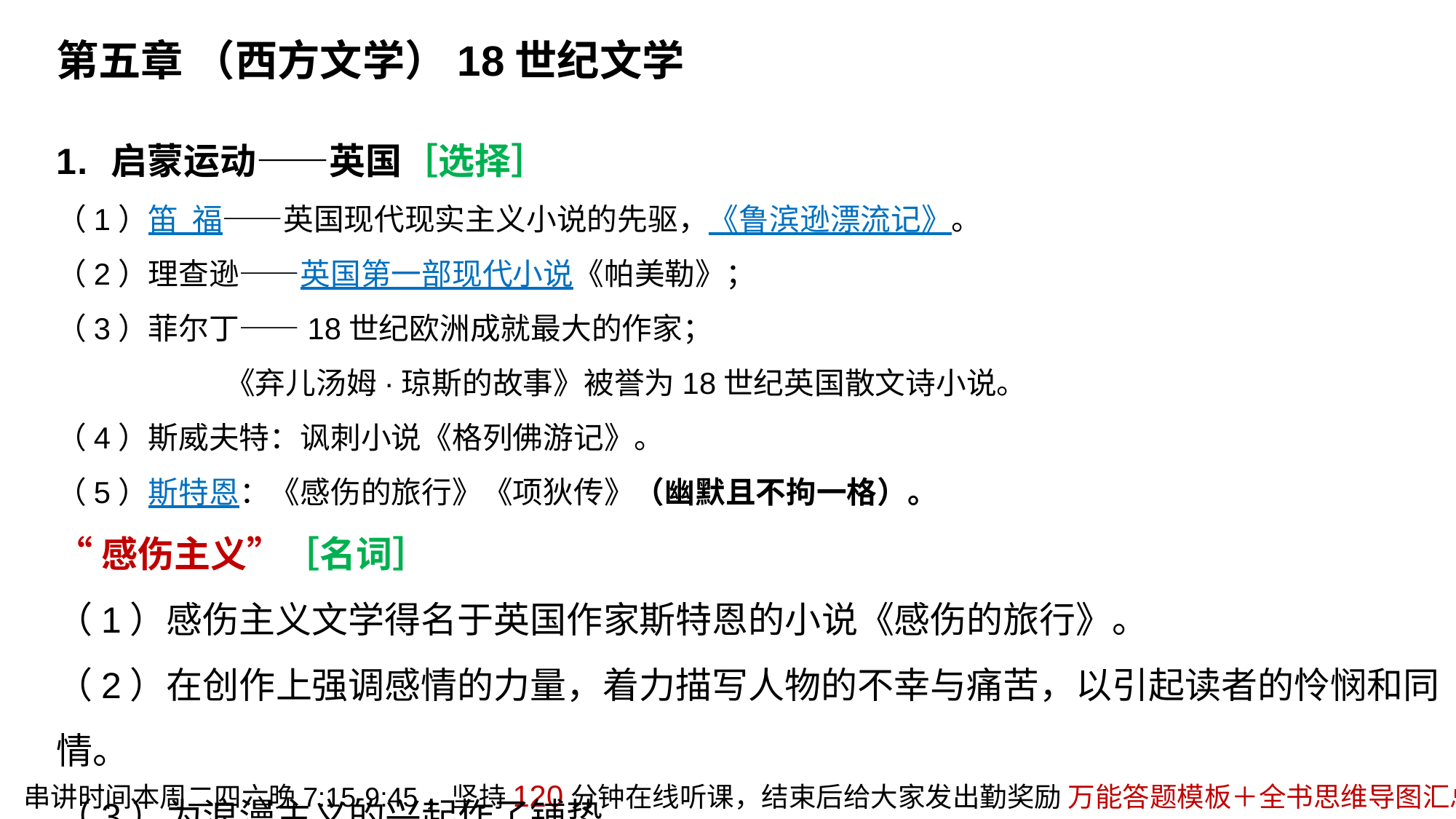

第五章 （西方文学）18世纪文学
启蒙运动——英国［选择］
（1）笛  福——英国现代现实主义小说的先驱，《鲁滨逊漂流记》。
（2）理查逊——英国第一部现代小说《帕美勒》；
（3）菲尔丁——18世纪欧洲成就最大的作家；
                        《弃儿汤姆·琼斯的故事》被誉为18世纪英国散文诗小说。
（4）斯威夫特：讽刺小说《格列佛游记》。
（5）斯特恩：《感伤的旅行》《项狄传》（幽默且不拘一格）。
“感伤主义”［名词］
（1）感伤主义文学得名于英国作家斯特恩的小说《感伤的旅行》。
（2）在创作上强调感情的力量，着力描写人物的不幸与痛苦，以引起读者的怜悯和同情。
（3）为浪漫主义的兴起作了铺垫。